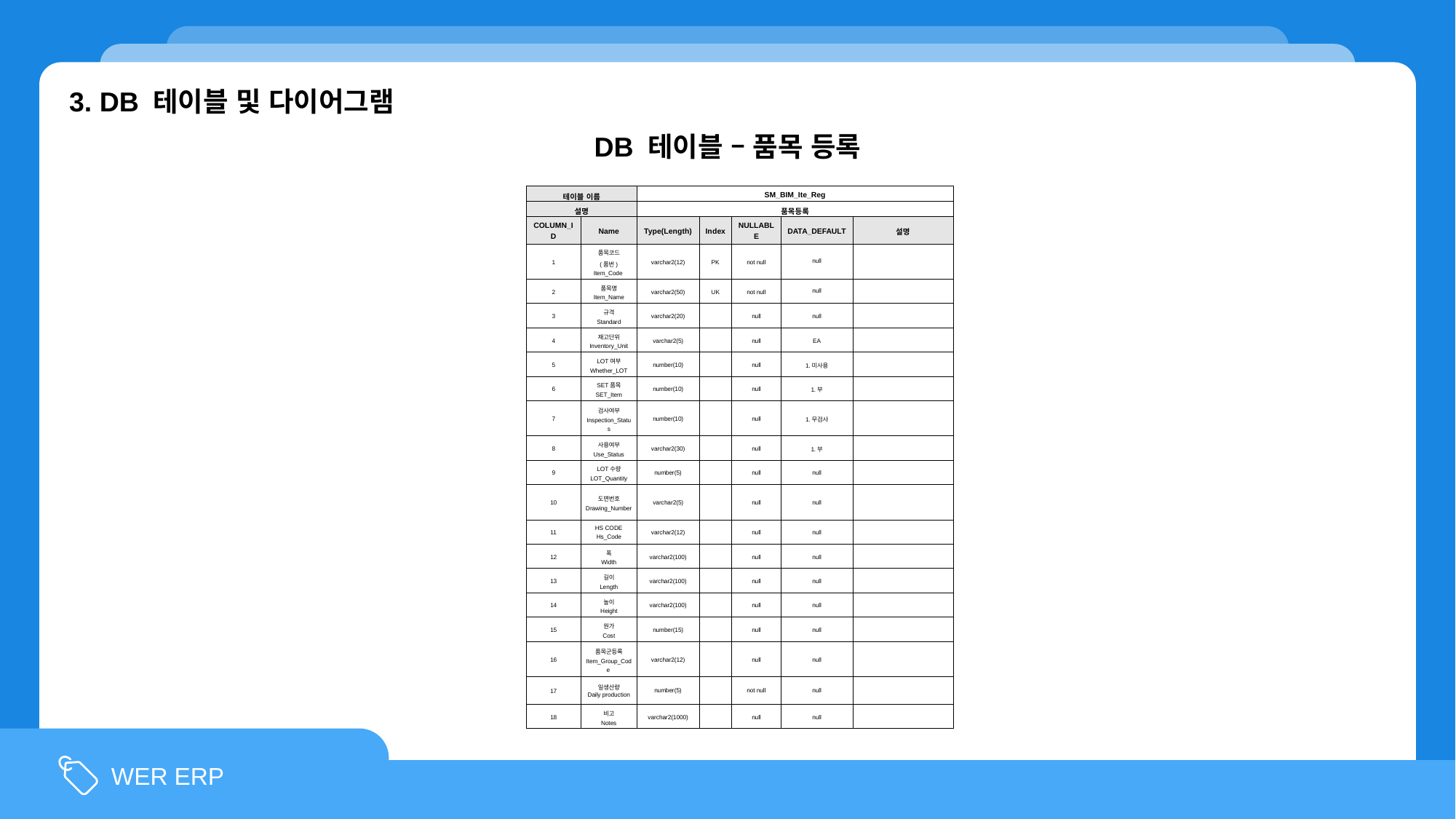

3. DB 테이블 및 다이어그램
DB 테이블 – 품목 등록
| 테이블 이름 |  | SM\_BIM\_Ite\_Reg |  |  |  |  |
| --- | --- | --- | --- | --- | --- | --- |
| 설명 |  | 품목등록 |  |  |  |  |
| COLUMN\_ID | Name | Type(Length) | Index | NULLABLE | DATA\_DEFAULT | 설명 |
| 1 | 품목코드 (품번) Item\_Code | varchar2(12) | PK | not null | null |  |
| 2 | 품목명 Item\_Name | varchar2(50) | UK | not null | null |  |
| 3 | 규격 Standard | varchar2(20) |  | null | null |  |
| 4 | 재고단위 Inventory\_Unit | varchar2(5) |  | null | EA |  |
| 5 | LOT여부 Whether\_LOT | number(10) |  | null | 1.미사용 |  |
| 6 | SET품목 SET\_Item | number(10) |  | null | 1.부 |  |
| 7 | 검사여부 Inspection\_Status | number(10) |  | null | 1.무검사 |  |
| 8 | 사용여부 Use\_Status | varchar2(30) |  | null | 1.부 |  |
| 9 | LOT수량 LOT\_Quantity | number(5) |  | null | null |  |
| 10 | 도면번호 Drawing\_Number | varchar2(5) |  | null | null |  |
| 11 | HS CODE Hs\_Code | varchar2(12) |  | null | null |  |
| 12 | 폭 Width | varchar2(100) |  | null | null |  |
| 13 | 길이 Length | varchar2(100) |  | null | null |  |
| 14 | 높이 Height | varchar2(100) |  | null | null |  |
| 15 | 원가 Cost | number(15) |  | null | null |  |
| 16 | 품목군등록 Item\_Group\_Code | varchar2(12) |  | null | null |  |
| 17 | 일생산량 Daily production | number(5) |  | not null | null |  |
| 18 | 비고 Notes | varchar2(1000) |  | null | null |  |

WER ERP